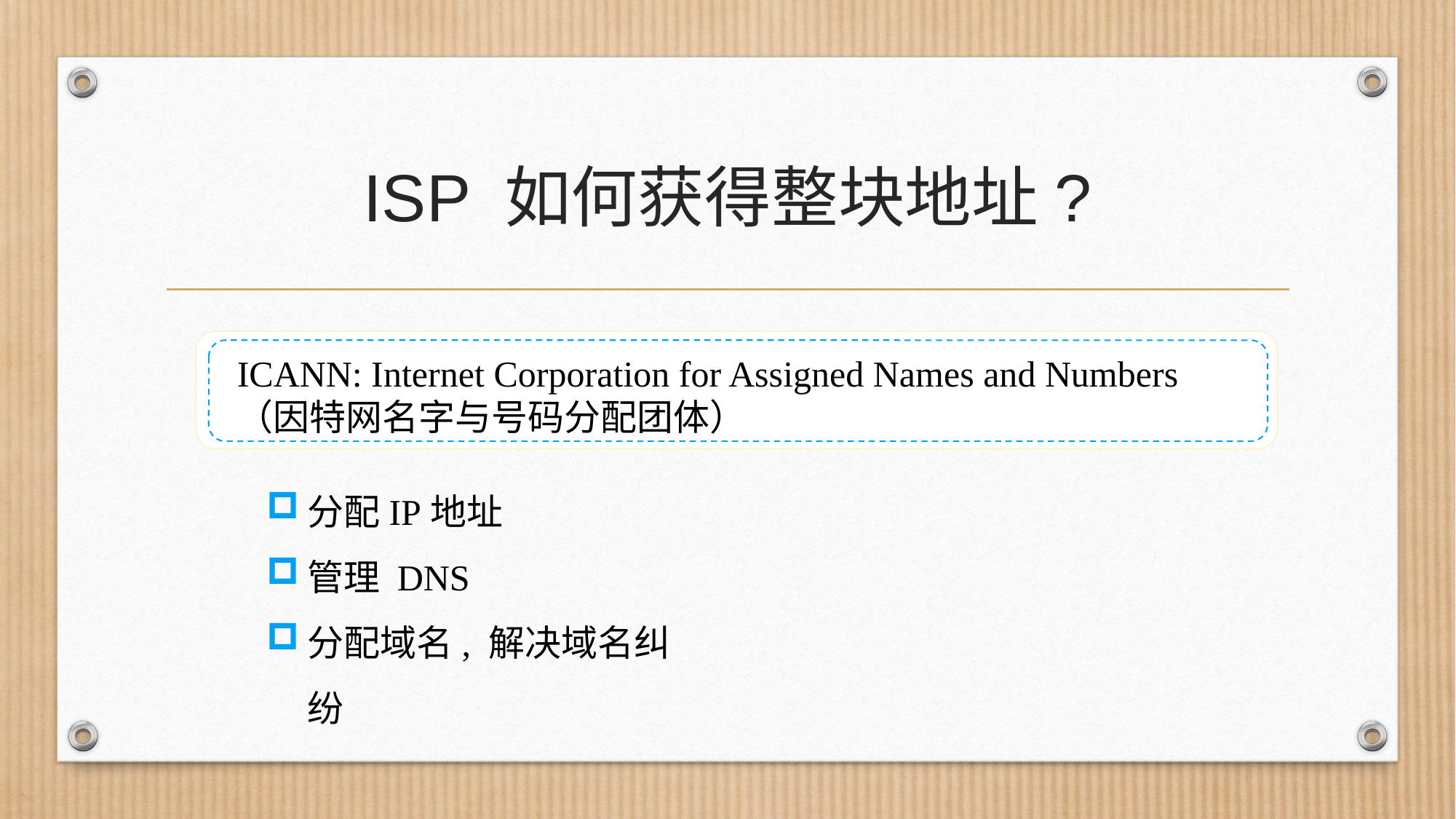

# ISP 如何获得整块地址?

ICANN: Internet Corporation for Assigned Names and Numbers
（因特网名字与号码分配团体）
分配IP地址
管理 DNS
分配域名, 解决域名纠纷